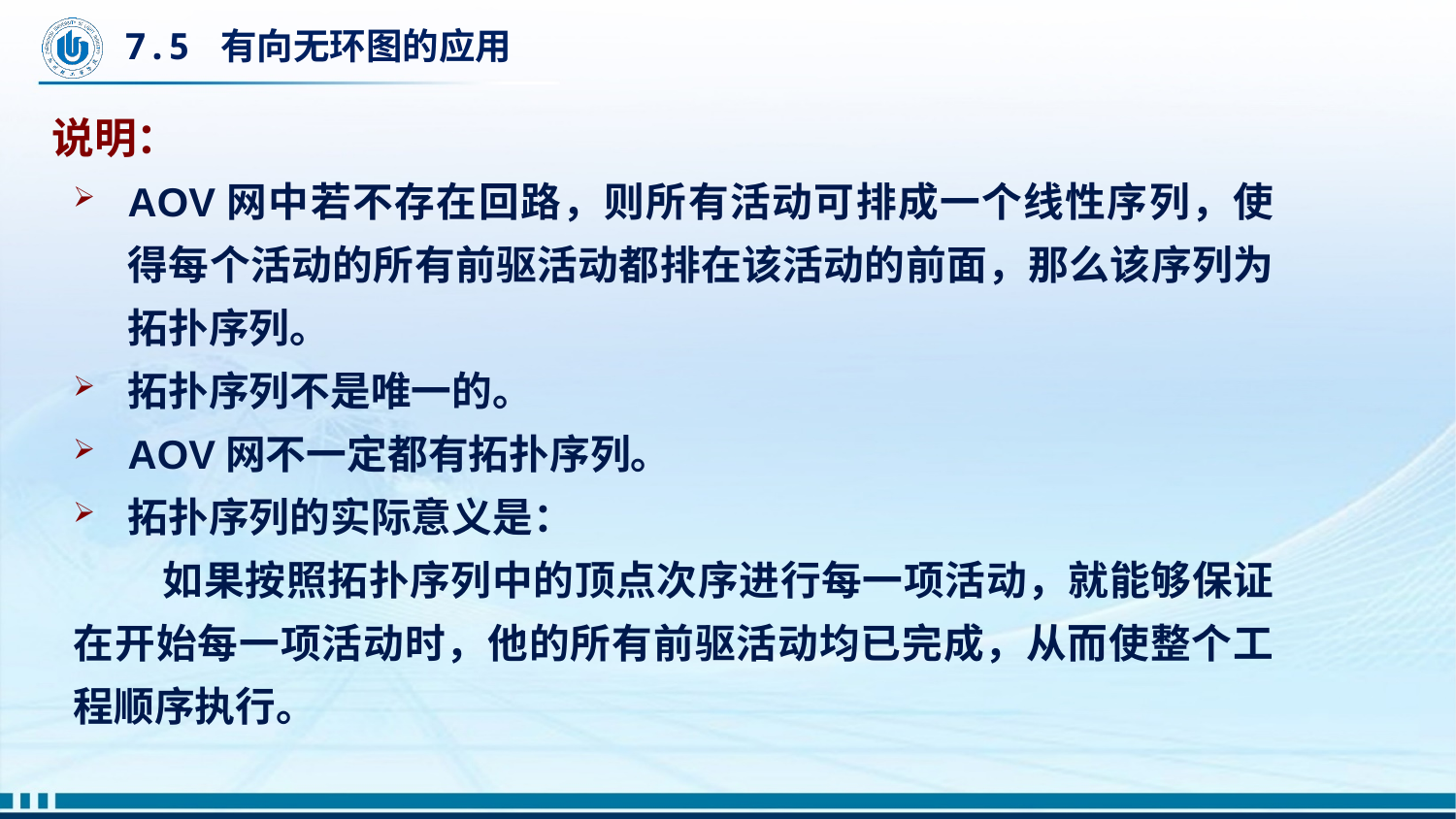

# 7.5 有向无环图的应用
说明：
AOV网中若不存在回路，则所有活动可排成一个线性序列，使得每个活动的所有前驱活动都排在该活动的前面，那么该序列为拓扑序列。
拓扑序列不是唯一的。
AOV网不一定都有拓扑序列。
拓扑序列的实际意义是：
        如果按照拓扑序列中的顶点次序进行每一项活动，就能够保证在开始每一项活动时，他的所有前驱活动均已完成，从而使整个工程顺序执行。